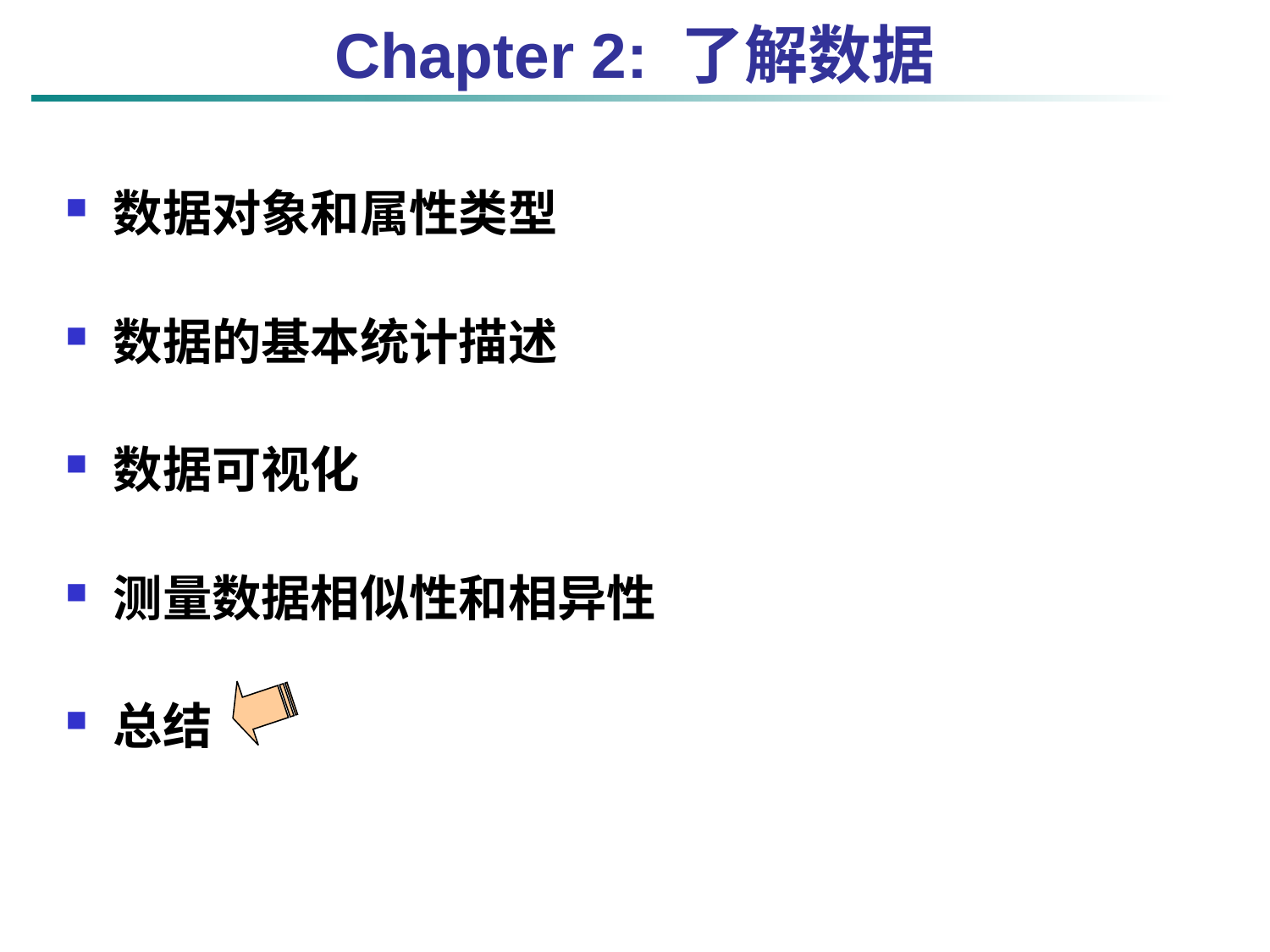

# Chapter 2: 了解数据
数据对象和属性类型
数据的基本统计描述
数据可视化
测量数据相似性和相异性
总结

78